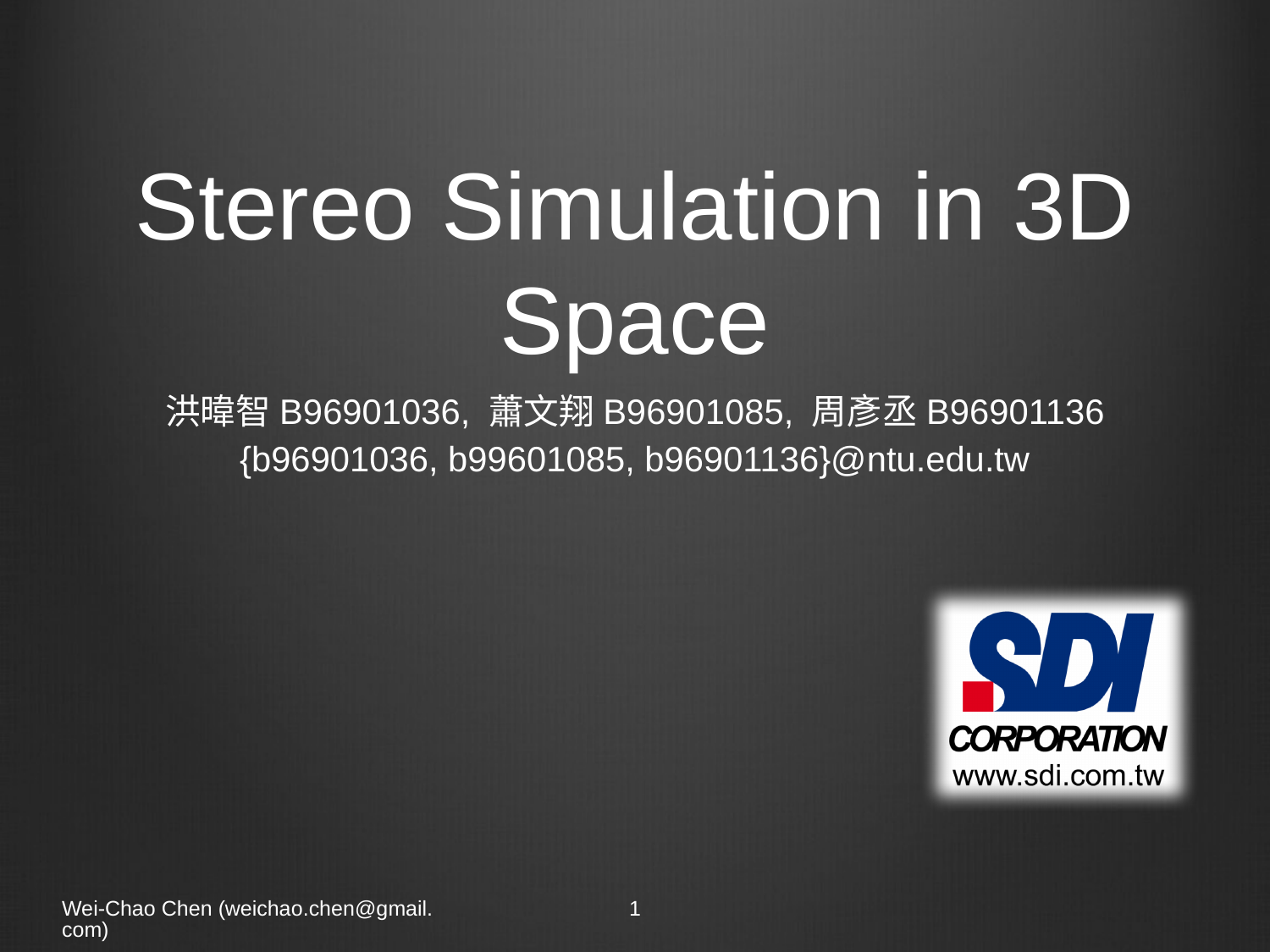

# Stereo Simulation in 3D Space
洪暐智B96901036, 蕭文翔B96901085, 周彥丞B96901136
{b96901036, b99601085, b96901136}@ntu.edu.tw
Wei-Chao Chen (weichao.chen@gmail.com)
1